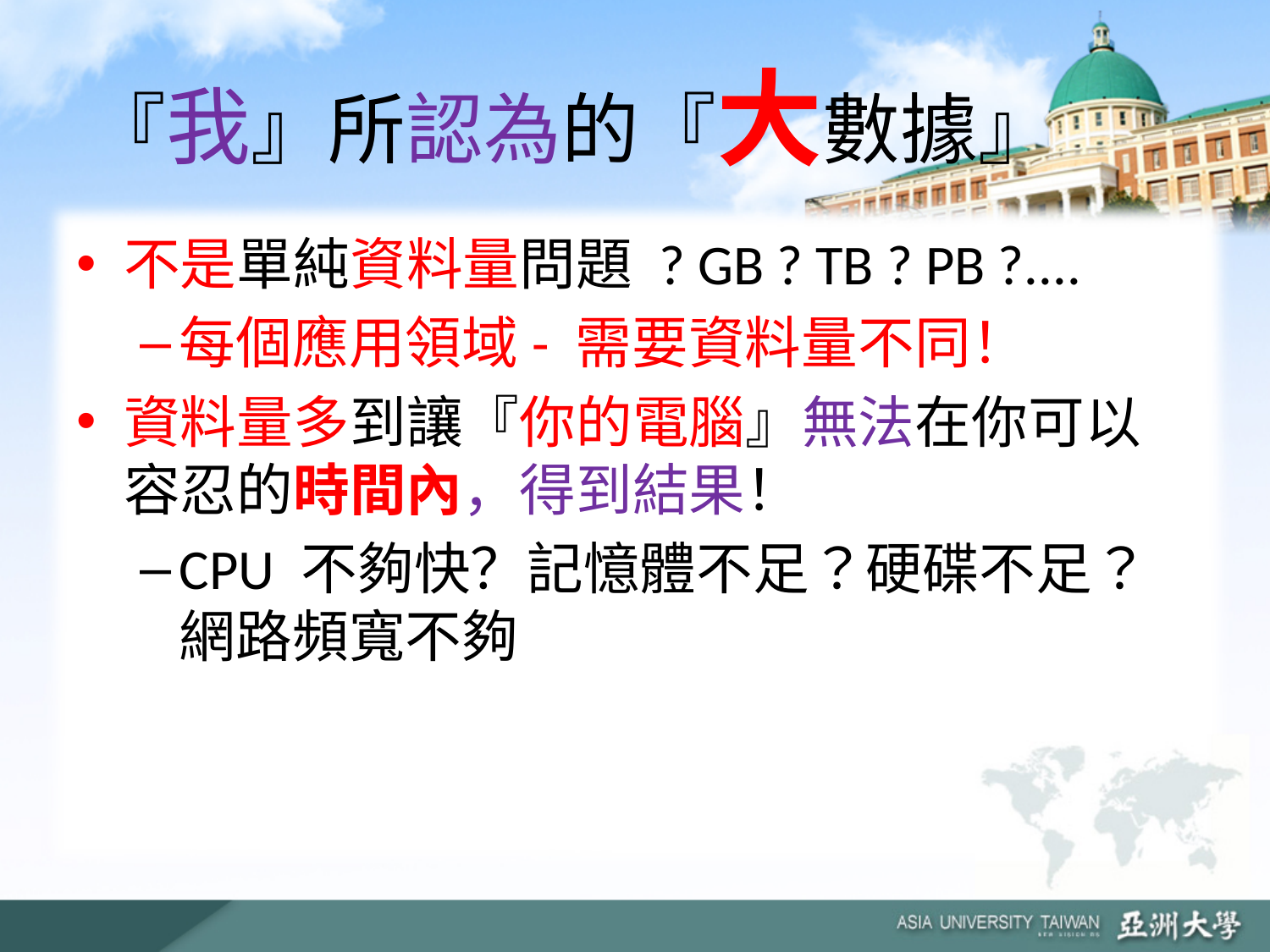

# 『我』所認為的『大數據』
不是單純資料量問題 ? GB ? TB ? PB ?....
每個應用領域- 需要資料量不同！
資料量多到讓『你的電腦』無法在你可以容忍的時間內，得到結果！
CPU 不夠快？記憶體不足？硬碟不足？網路頻寬不夠